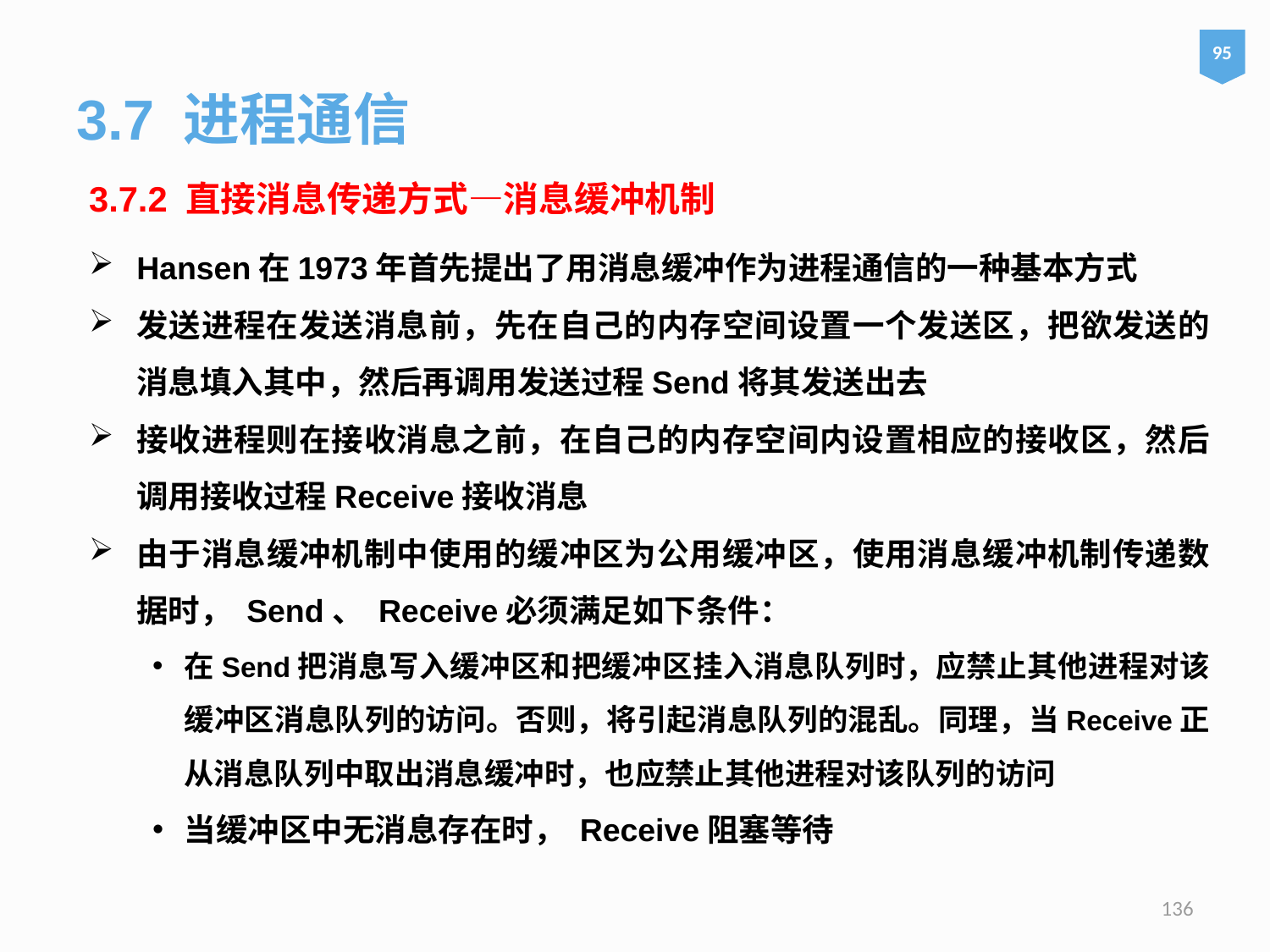

95
3.7 进程通信
3.7.2 直接消息传递方式—消息缓冲机制

Hansen在1973年首先提出了用消息缓冲作为进程通信的一种基本方式
发送进程在发送消息前，先在自己的内存空间设置一个发送区，把欲发送的消息填入其中，然后再调用发送过程Send将其发送出去
接收进程则在接收消息之前，在自己的内存空间内设置相应的接收区，然后调用接收过程Receive接收消息
由于消息缓冲机制中使用的缓冲区为公用缓冲区，使用消息缓冲机制传递数据时， Send、 Receive必须满足如下条件：
在Send把消息写入缓冲区和把缓冲区挂入消息队列时，应禁止其他进程对该缓冲区消息队列的访问。否则，将引起消息队列的混乱。同理，当Receive正从消息队列中取出消息缓冲时，也应禁止其他进程对该队列的访问
当缓冲区中无消息存在时， Receive阻塞等待
136